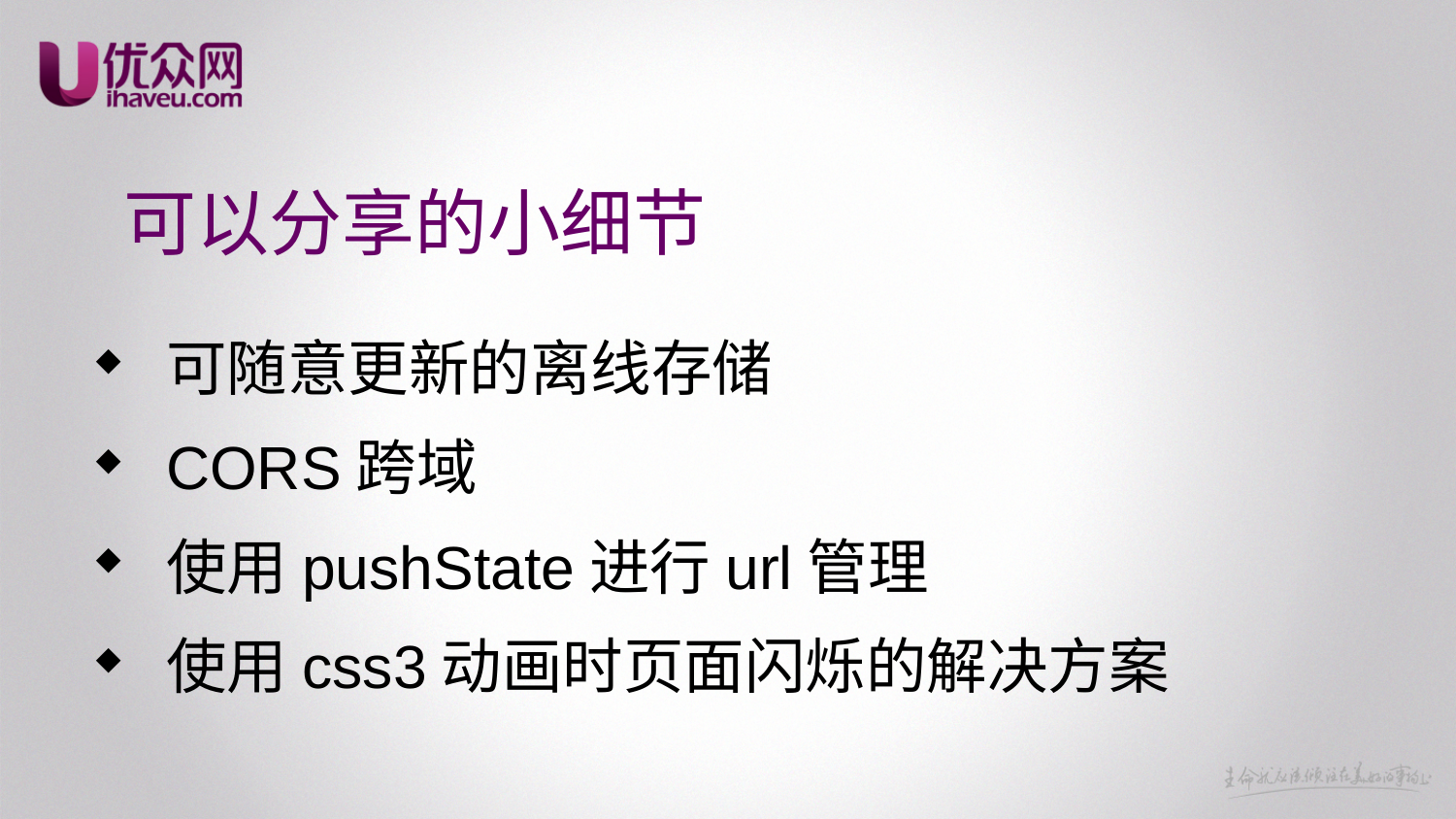

# 可以分享的小细节
可随意更新的离线存储
CORS跨域
使用pushState进行url管理
使用css3动画时页面闪烁的解决方案